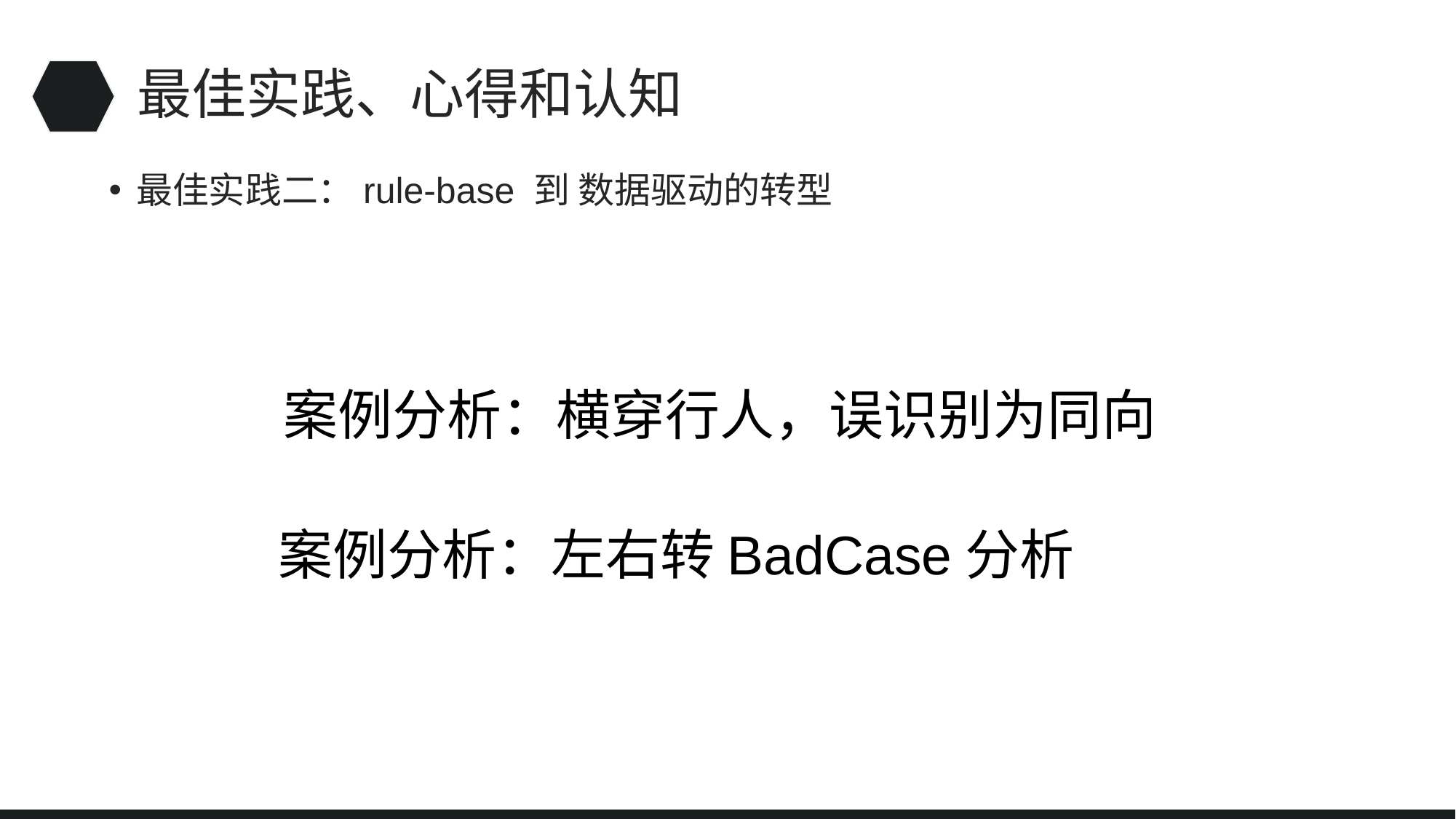

# 最佳实践、心得和认知
最佳实践二：rule-base 到 数据驱动的转型
案例分析：横穿行人，误识别为同向
案例分析：左右转BadCase分析